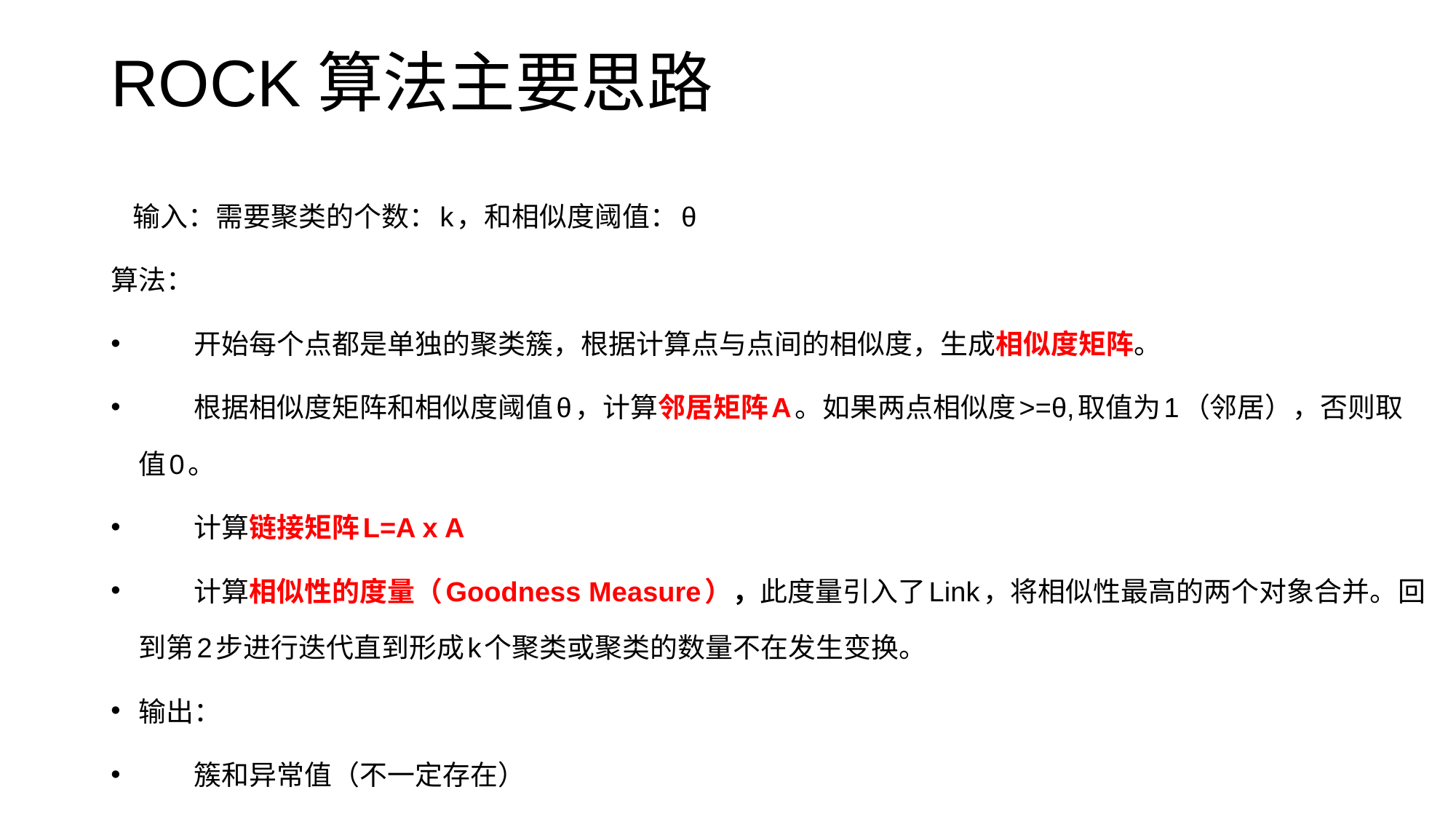

# ROCK算法主要思路
   输入：需要聚类的个数：k，和相似度阈值：θ
算法：
　　开始每个点都是单独的聚类簇，根据计算点与点间的相似度，生成相似度矩阵。
　　根据相似度矩阵和相似度阈值θ，计算邻居矩阵A。如果两点相似度>=θ,取值为1（邻居），否则取值0。
　　计算链接矩阵L=A x A
　　计算相似性的度量（Goodness Measure），此度量引入了Link，将相似性最高的两个对象合并。回到第2步进行迭代直到形成k个聚类或聚类的数量不在发生变换。
输出：
　　簇和异常值（不一定存在）